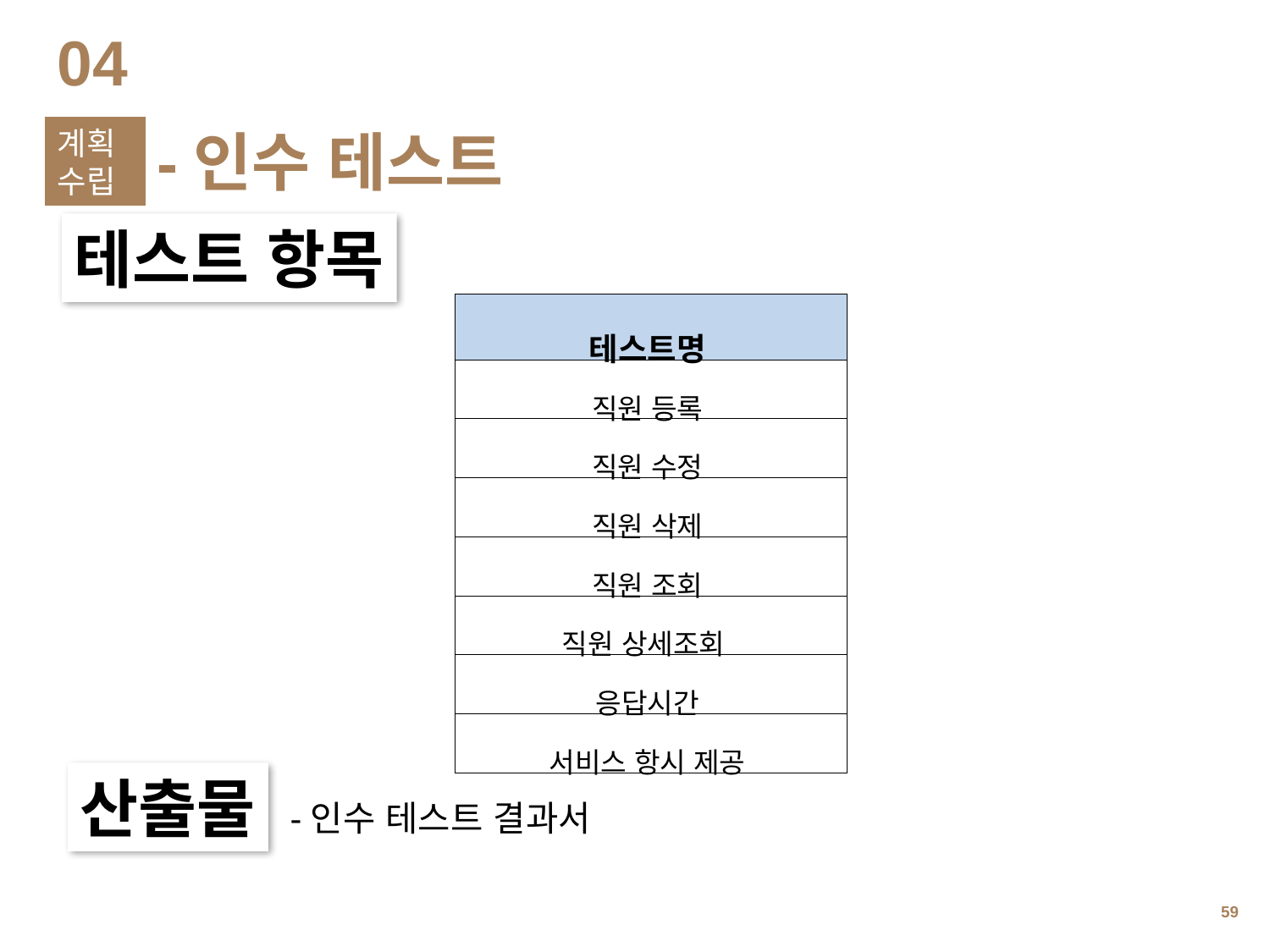

04
계획
수립
-인수 테스트

테스트 항목
| 테스트명 |
| --- |
| 직원 등록 |
| 직원 수정 |
| 직원 삭제 |
| 직원 조회 |
| 직원 상세조회 |

| 응답시간 |
| --- |
| 서비스 항시 제공 |
산출물
-인수 테스트 결과서
59